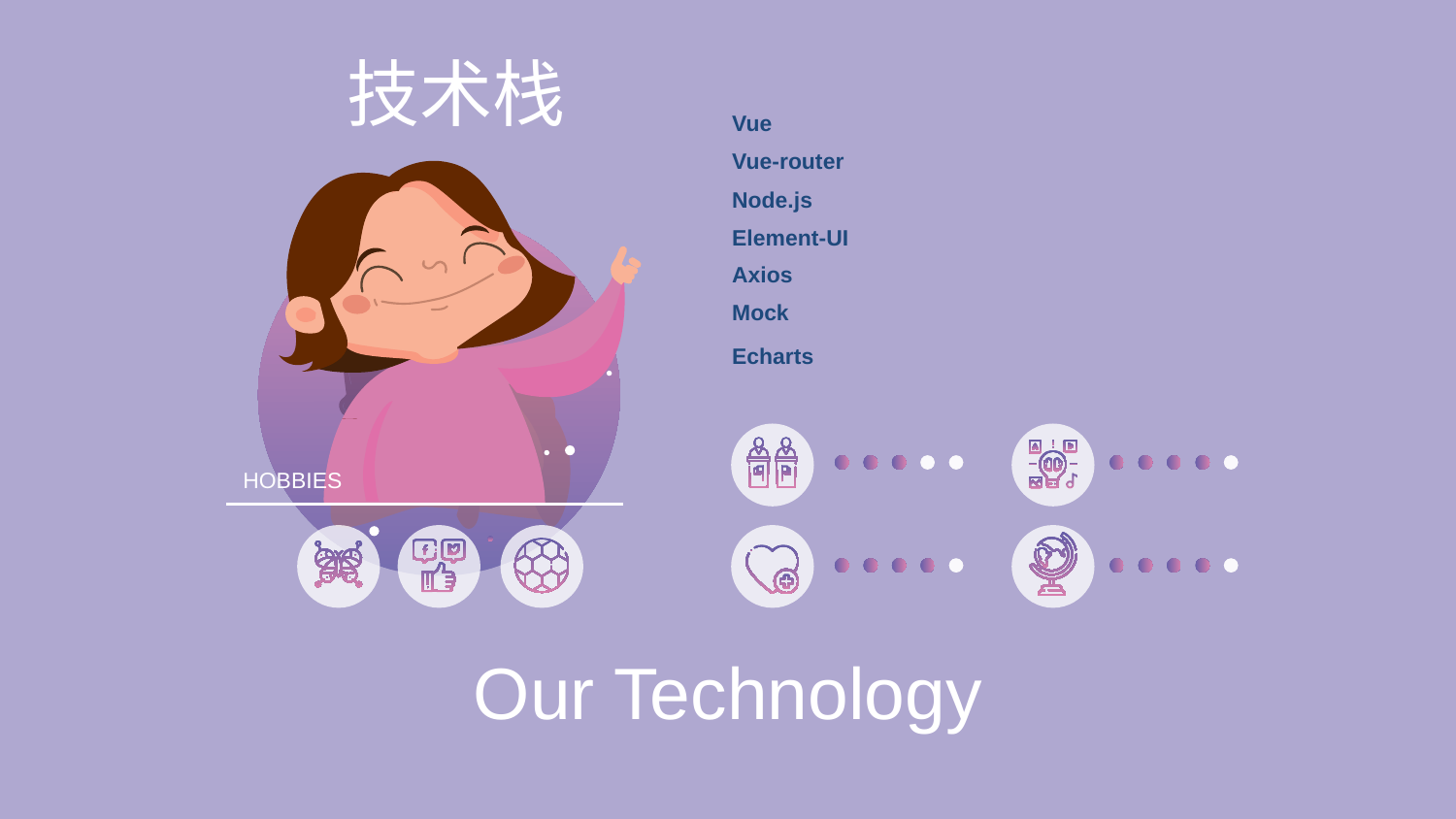

技术栈
Vue
Vue-router

Node.js
Element-UI
Axios
Mock
Echarts

HOBBIES

# Our Technology